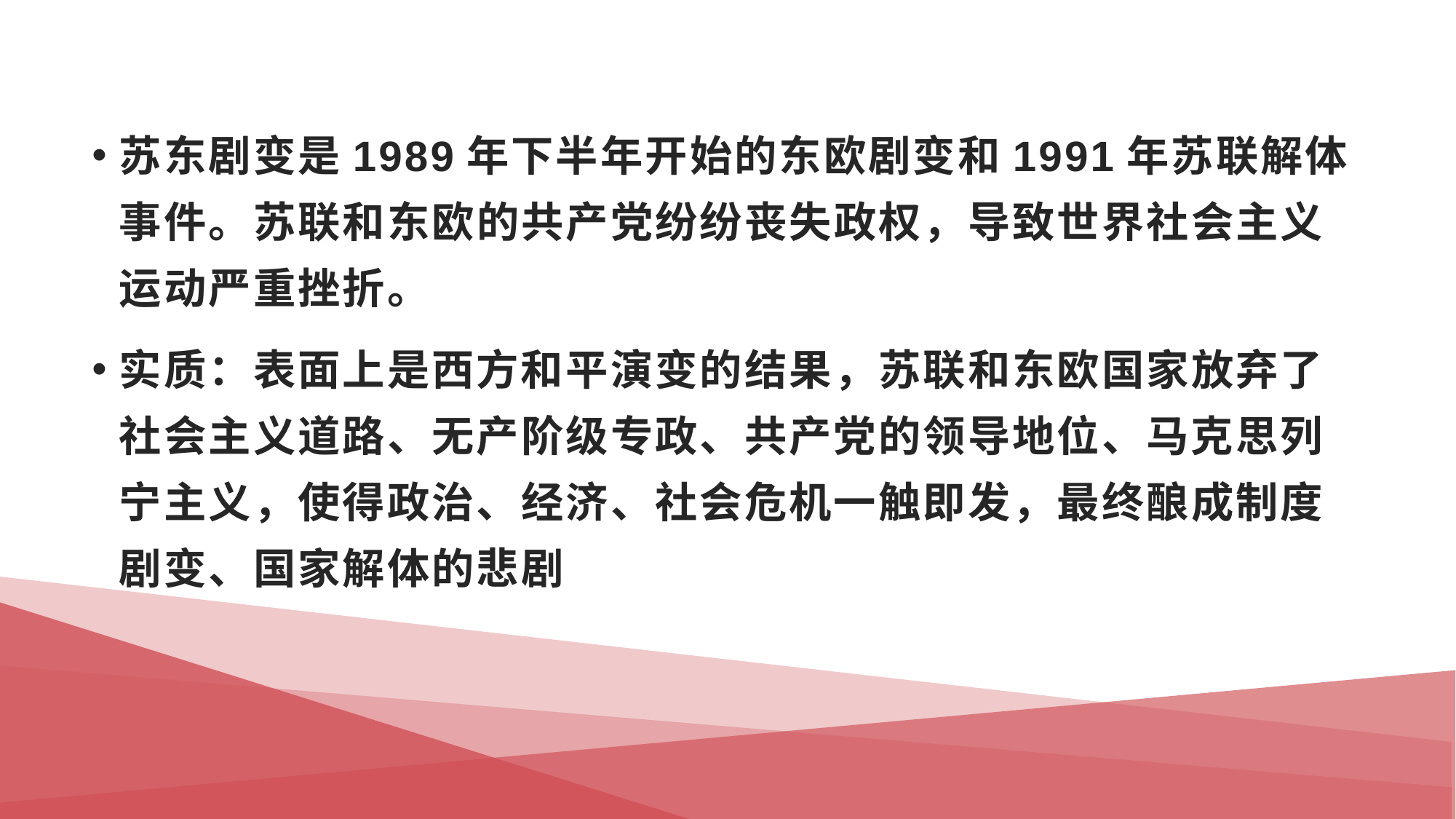

苏东剧变是1989年下半年开始的东欧剧变和1991年苏联解体事件。苏联和东欧的共产党纷纷丧失政权，导致世界社会主义运动严重挫折。
实质：表面上是西方和平演变的结果，苏联和东欧国家放弃了社会主义道路、无产阶级专政、共产党的领导地位、马克思列宁主义，使得政治、经济、社会危机一触即发，最终酿成制度剧变、国家解体的悲剧